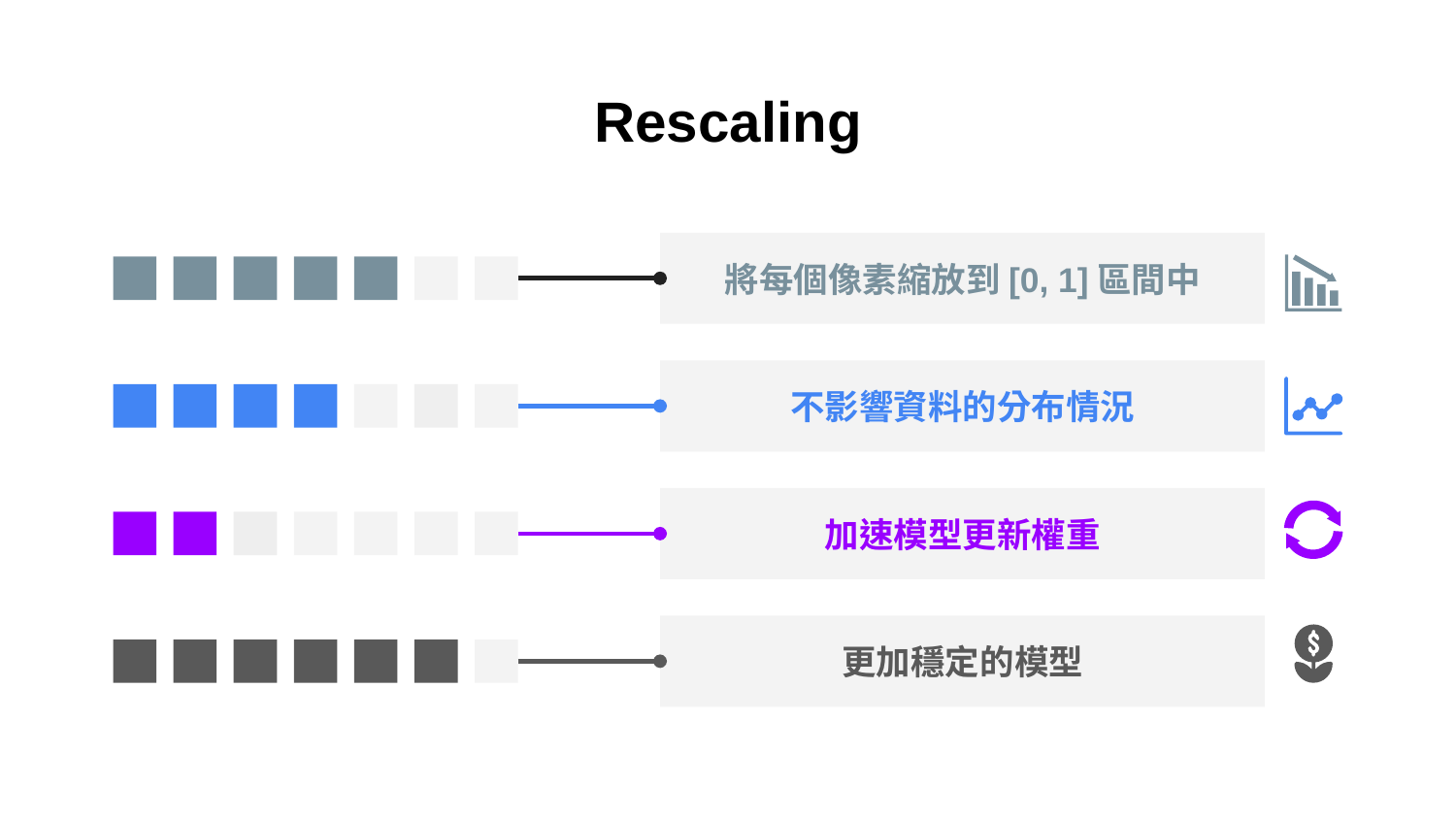

# Rescaling

將每個像素縮放到[0, 1]區間中

不影響資料的分布情況

加速模型更新權重

更加穩定的模型